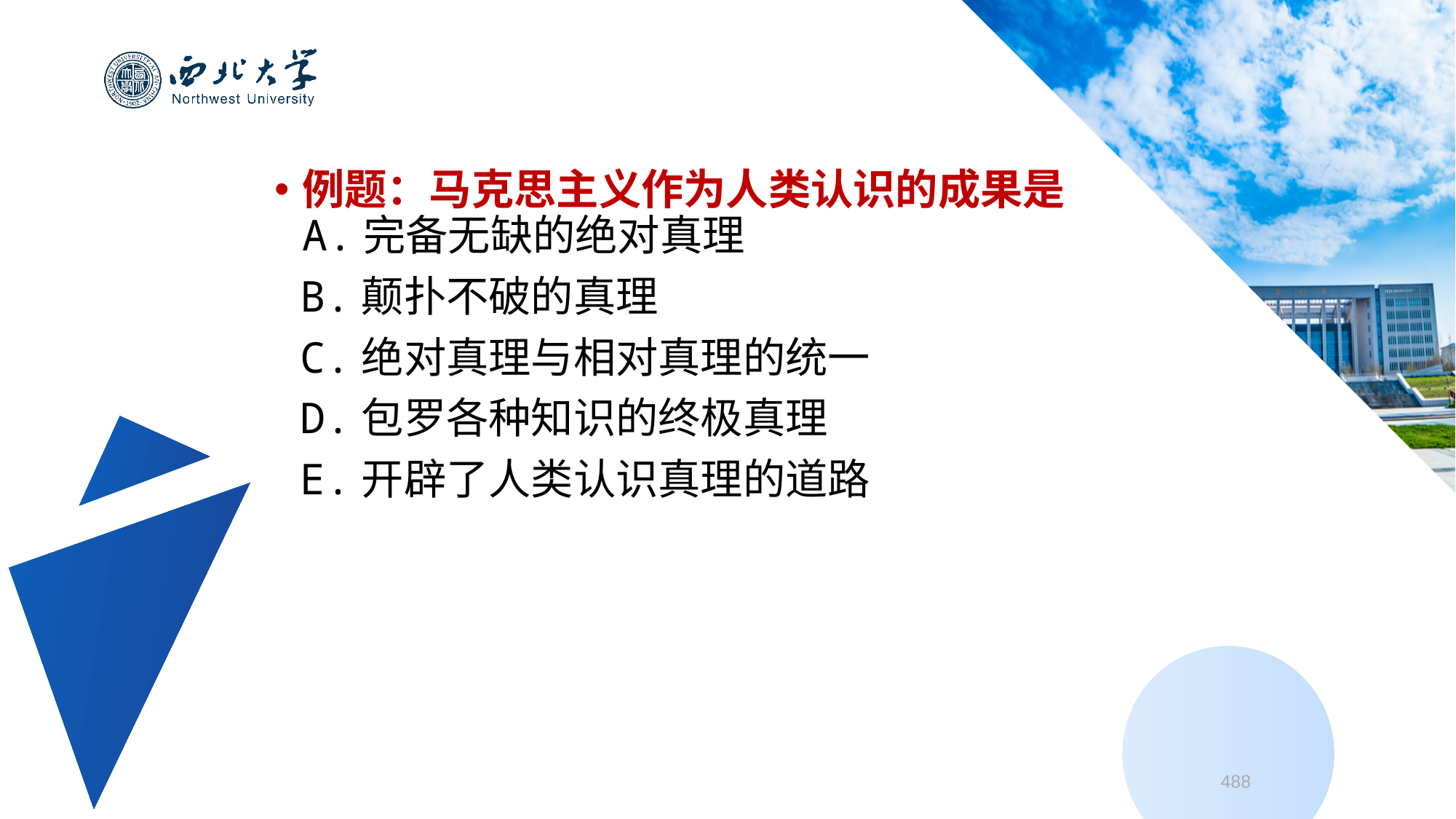

例题：马克思主义作为人类认识的成果是
A.完备无缺的绝对真理
 B.颠扑不破的真理
 C.绝对真理与相对真理的统一
 D.包罗各种知识的终极真理
 E.开辟了人类认识真理的道路
488